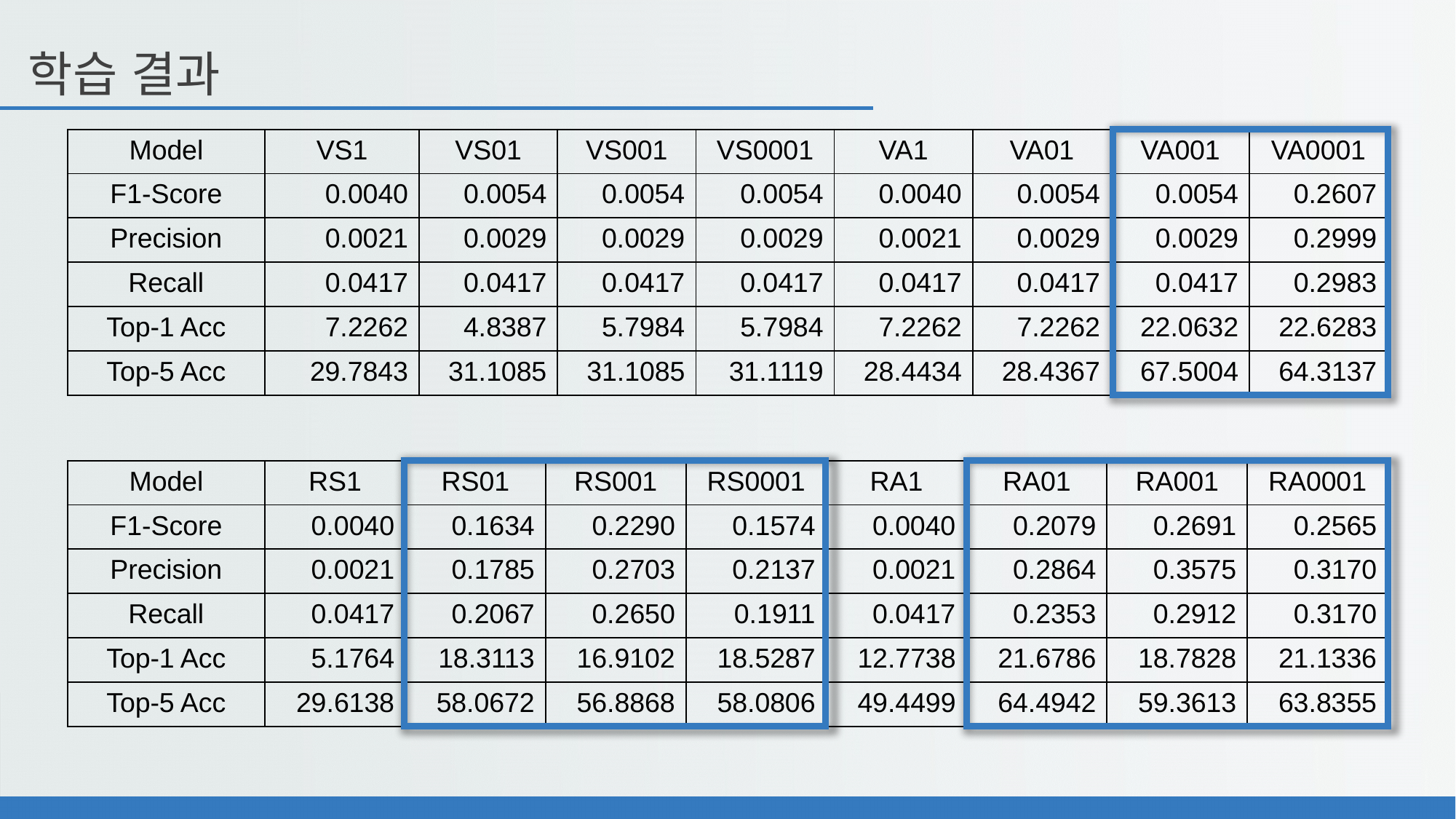

학습 결과
| Model | VS1 | VS01 | VS001 | VS0001 | VA1 | VA01 | VA001 | VA0001 |
| --- | --- | --- | --- | --- | --- | --- | --- | --- |
| F1-Score | 0.0040 | 0.0054 | 0.0054 | 0.0054 | 0.0040 | 0.0054 | 0.0054 | 0.2607 |
| Precision | 0.0021 | 0.0029 | 0.0029 | 0.0029 | 0.0021 | 0.0029 | 0.0029 | 0.2999 |
| Recall | 0.0417 | 0.0417 | 0.0417 | 0.0417 | 0.0417 | 0.0417 | 0.0417 | 0.2983 |
| Top-1 Acc | 7.2262 | 4.8387 | 5.7984 | 5.7984 | 7.2262 | 7.2262 | 22.0632 | 22.6283 |
| Top-5 Acc | 29.7843 | 31.1085 | 31.1085 | 31.1119 | 28.4434 | 28.4367 | 67.5004 | 64.3137 |

| Model | RS1 | RS01 | RS001 | RS0001 | RA1 | RA01 | RA001 | RA0001 |
| --- | --- | --- | --- | --- | --- | --- | --- | --- |
| F1-Score | 0.0040 | 0.1634 | 0.2290 | 0.1574 | 0.0040 | 0.2079 | 0.2691 | 0.2565 |
| Precision | 0.0021 | 0.1785 | 0.2703 | 0.2137 | 0.0021 | 0.2864 | 0.3575 | 0.3170 |
| Recall | 0.0417 | 0.2067 | 0.2650 | 0.1911 | 0.0417 | 0.2353 | 0.2912 | 0.3170 |
| Top-1 Acc | 5.1764 | 18.3113 | 16.9102 | 18.5287 | 12.7738 | 21.6786 | 18.7828 | 21.1336 |
| Top-5 Acc | 29.6138 | 58.0672 | 56.8868 | 58.0806 | 49.4499 | 64.4942 | 59.3613 | 63.8355 |